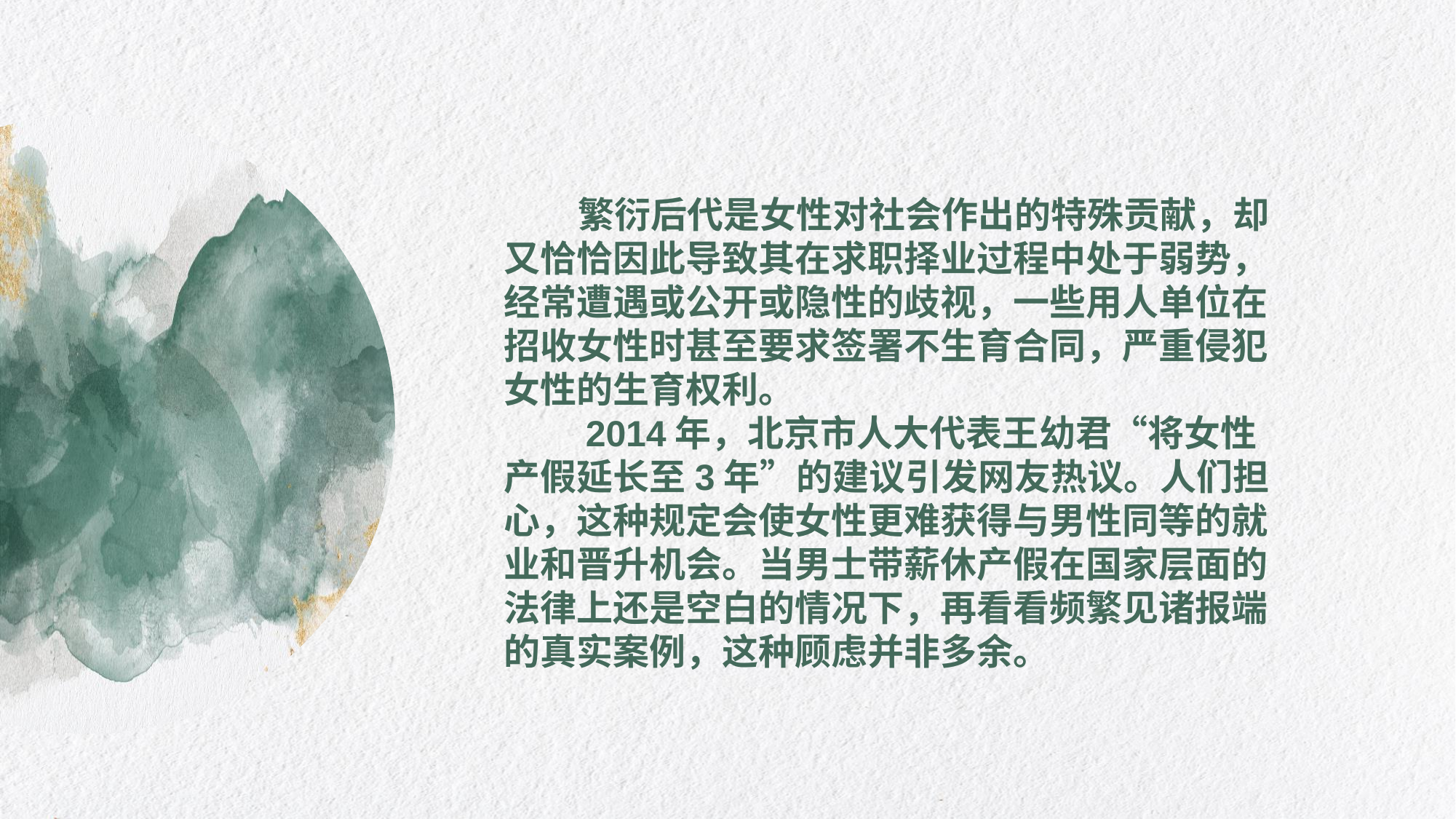

繁衍后代是女性对社会作出的特殊贡献，却又恰恰因此导致其在求职择业过程中处于弱势，经常遭遇或公开或隐性的歧视，一些用人单位在招收女性时甚至要求签署不生育合同，严重侵犯女性的生育权利。
        2014年，北京市人大代表王幼君“将女性产假延长至3年”的建议引发网友热议。人们担心，这种规定会使女性更难获得与男性同等的就业和晋升机会。当男士带薪休产假在国家层面的法律上还是空白的情况下，再看看频繁见诸报端的真实案例，这种顾虑并非多余。
e7d195523061f1c0c2b73831c94a3edc981f60e396d3e182073EE1468018468A7F192AE5E5CD515B6C3125F8AF6E4EE646174E8CF0B46FD19828DCE8CDA3B3A044A74F0E769C5FA8CB87AB6FC303C8BA3785FAC64AF5424764E128FECAE4CC72932BB65C8C121A0F41C1707D94688ED66335DC6AE12288BF2055523C0C26863D2CD4AC454A29EEC183CEF0375334B579